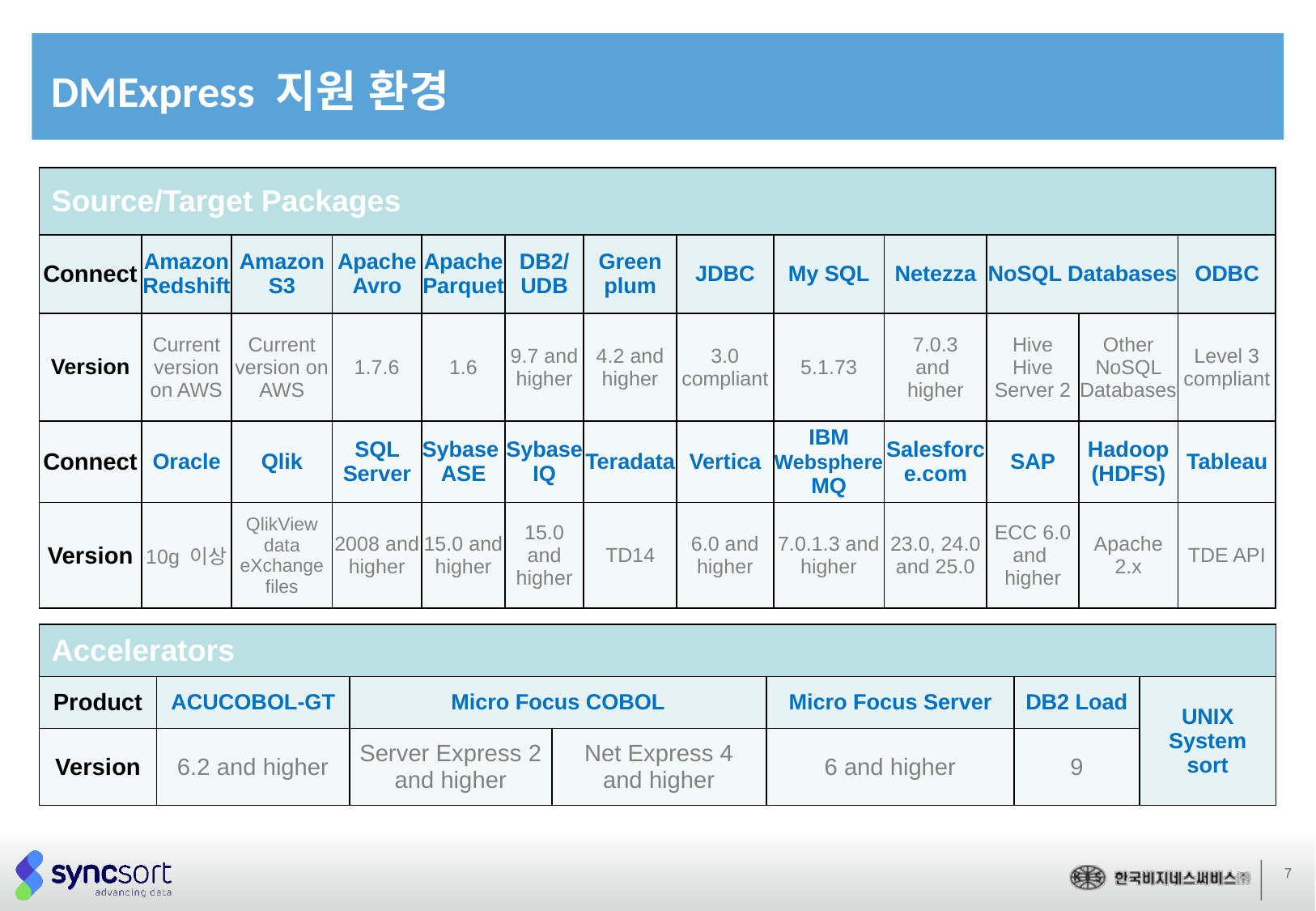

# DMExpress 지원 환경
| Source/Target Packages |  |  |  |  |  |  |  |  |  |  |  |  |
| --- | --- | --- | --- | --- | --- | --- | --- | --- | --- | --- | --- | --- |
| Connect | Amazon Redshift | Amazon S3 | Apache Avro | Apache Parquet | DB2/ UDB | Green plum | JDBC | My SQL | Netezza | NoSQL Databases |  | ODBC |
| Version | Current version on AWS | Current version on AWS | 1.7.6 | 1.6 | 9.7 and higher | 4.2 and higher | 3.0 compliant | 5.1.73 | 7.0.3 and higher | Hive Hive Server 2 | Other NoSQL Databases | Level 3 compliant |
| Connect | Oracle | Qlik | SQL Server | Sybase ASE | Sybase IQ | Teradata | Vertica | IBM Websphere MQ | Salesforce.com | SAP | Hadoop (HDFS) | Tableau |
| Version | 10g 이상 | QlikView data eXchange files | 2008 and higher | 15.0 and higher | 15.0 and higher | TD14 | 6.0 and higher | 7.0.1.3 and higher | 23.0, 24.0 and 25.0 | ECC 6.0 and higher | Apache 2.x | TDE API |
| Accelerators |  |  |  |  |  |  |
| --- | --- | --- | --- | --- | --- | --- |
| Product | ACUCOBOL-GT | Micro Focus COBOL |  | Micro Focus Server | DB2 Load | UNIX System sort |
| Version | 6.2 and higher | Server Express 2 and higher | Net Express 4 and higher | 6 and higher | 9 |  |